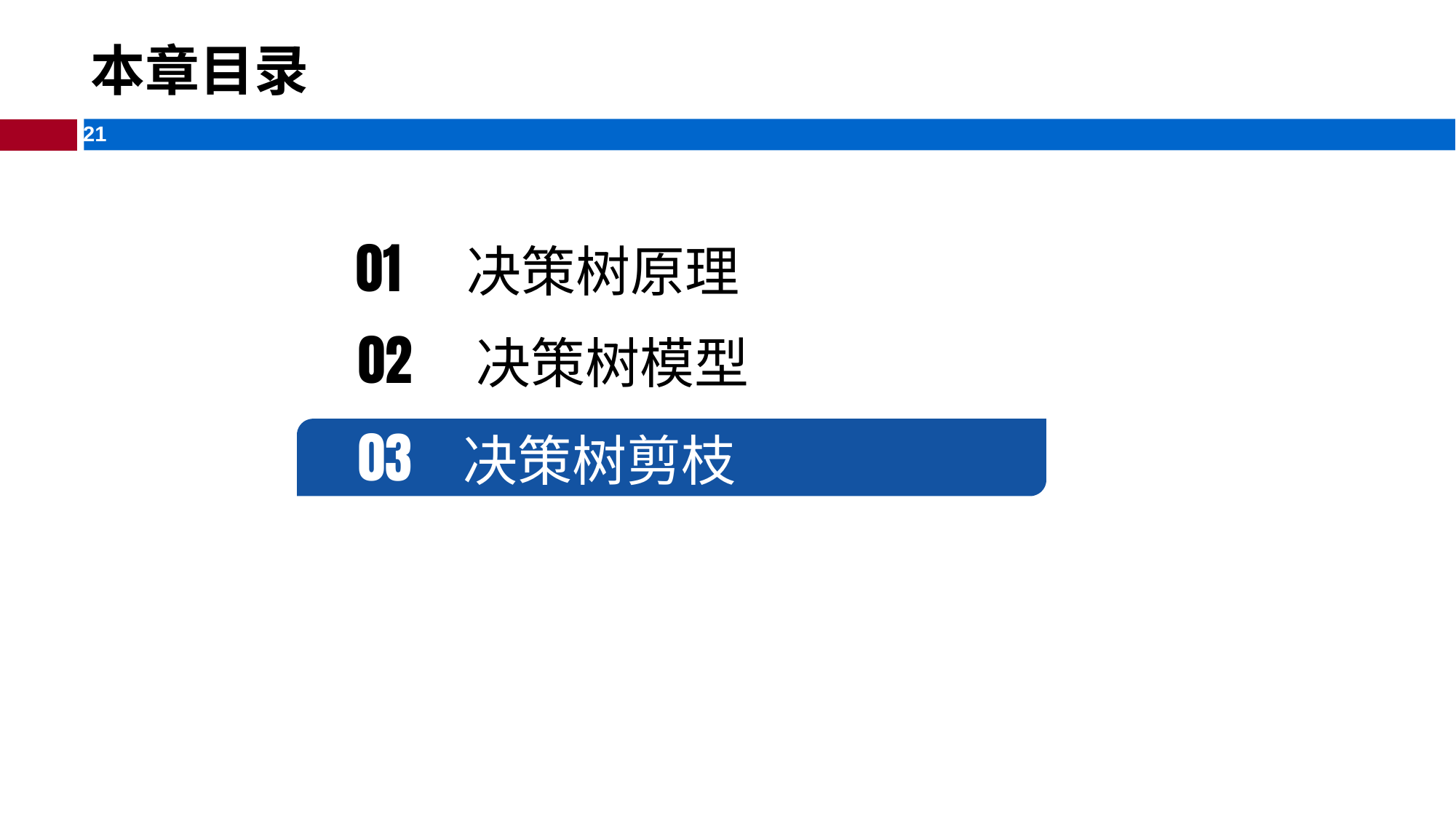

# 本章目录
01    决策树原理
02    决策树模型

03   决策树剪枝